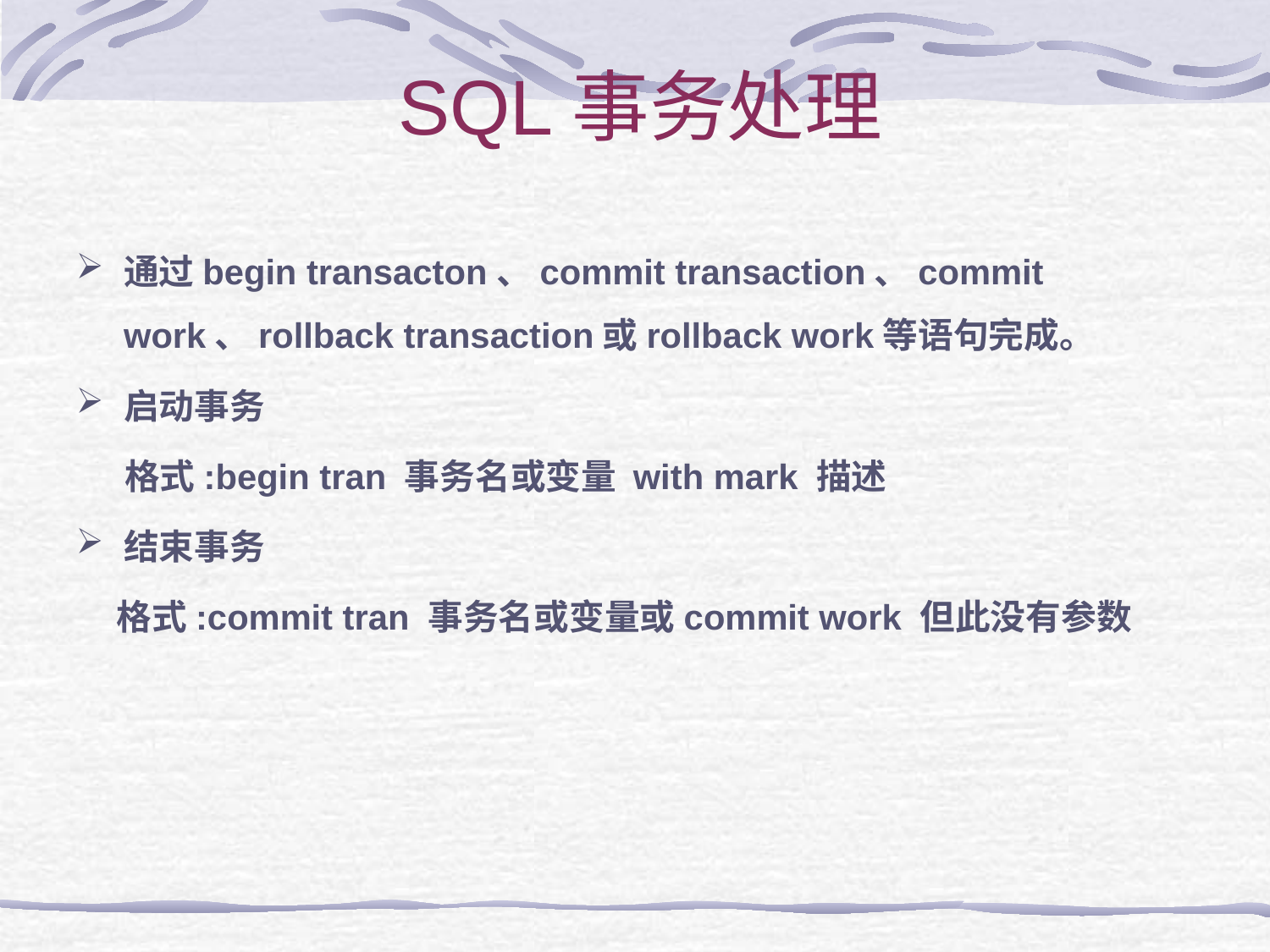

SQL事务处理
通过begin transacton、commit transaction、commit work、rollback transaction或rollback work等语句完成。
启动事务
     格式:begin tran 事务名或变量 with mark 描述
结束事务
    格式:commit tran 事务名或变量或commit work 但此没有参数